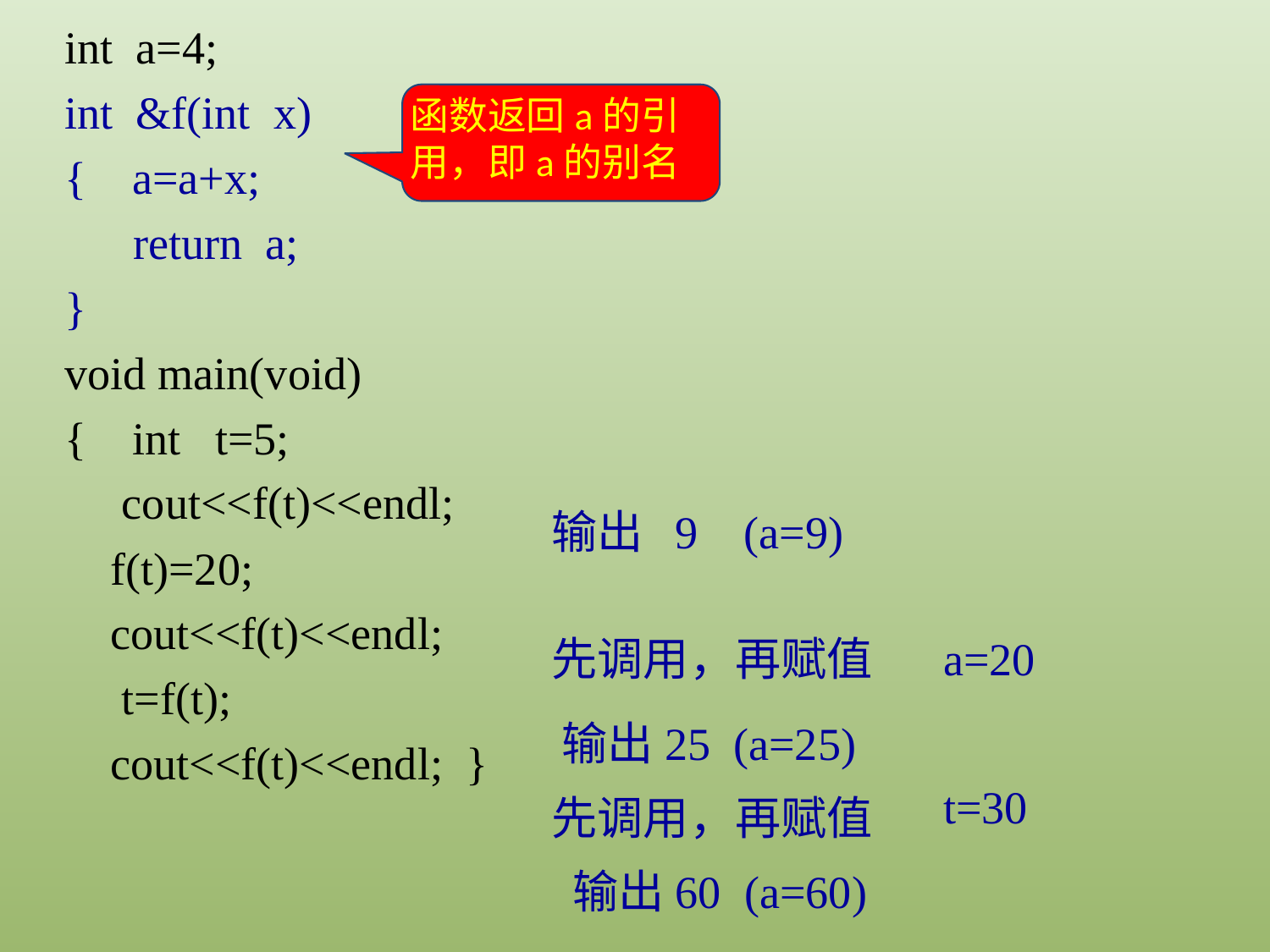

int  a=4;
int  &f(int  x)
{    a=a+x;
      return  a;
}
void main(void)
{    int   t=5;
     cout<<f(t)<<endl;
    f(t)=20;
    cout<<f(t)<<endl;
     t=f(t);
    cout<<f(t)<<endl;  }
函数返回a的引用，即a的别名
输出  9    (a=9)
先调用，再赋值
a=20
输出25  (a=25)
t=30
先调用，再赋值
输出60  (a=60)
557